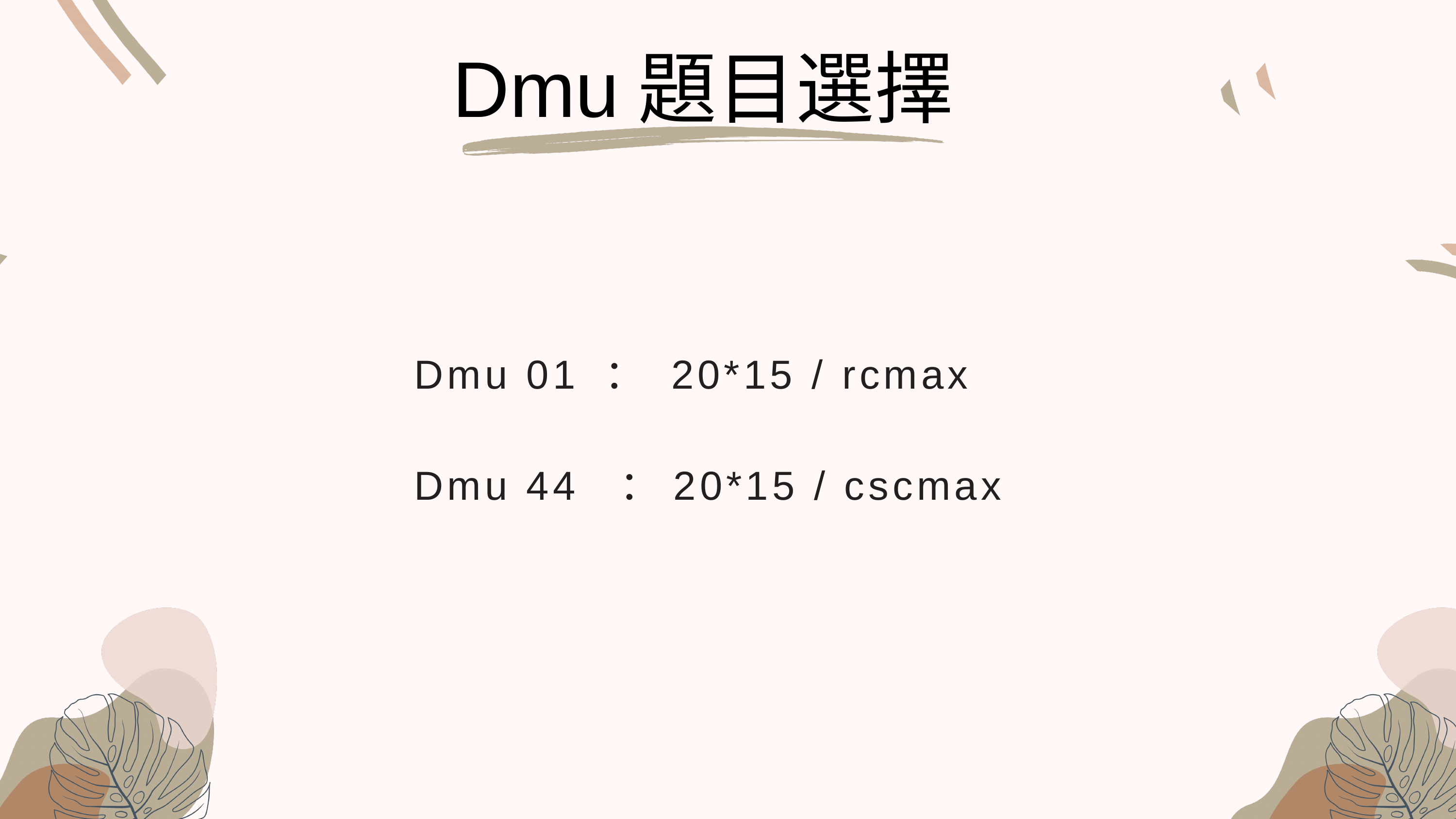

Dmu題目選擇

Dmu 01 ： 20*15 / rcmax

Dmu 44  ：20*15 / cscmax